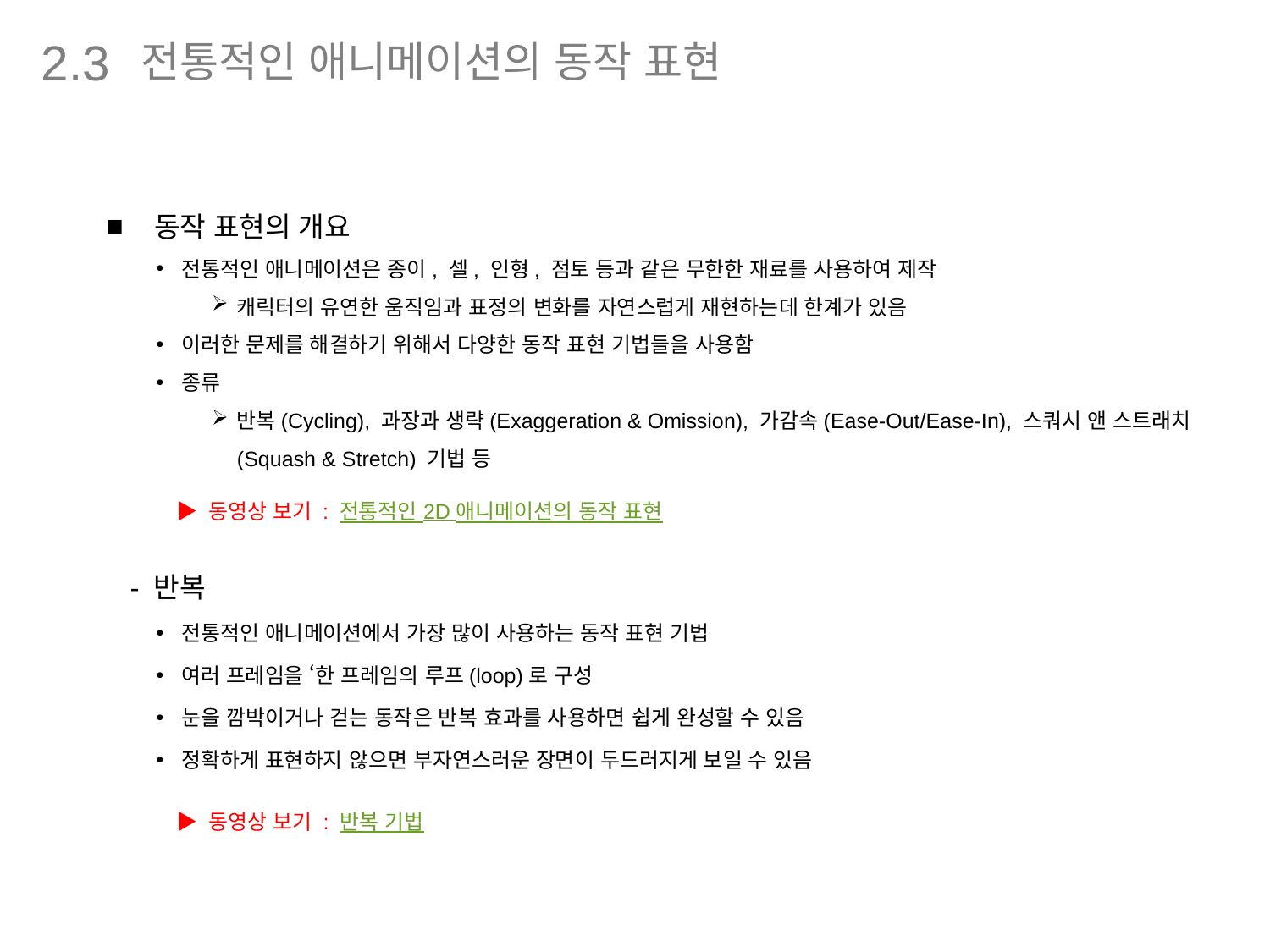

전통적인 애니메이션의 동작 표현
2.3
동작 표현의 개요
전통적인 애니메이션은 종이, 셀, 인형, 점토 등과 같은 무한한 재료를 사용하여 제작
캐릭터의 유연한 움직임과 표정의 변화를 자연스럽게 재현하는데 한계가 있음
이러한 문제를 해결하기 위해서 다양한 동작 표현 기법들을 사용함
종류
반복(Cycling), 과장과 생략(Exaggeration & Omission), 가감속(Ease-Out/Ease-In), 스쿼시 앤 스트래치(Squash & Stretch) 기법 등

   - 반복
전통적인 애니메이션에서 가장 많이 사용하는 동작 표현 기법
여러 프레임을 ‘한 프레임의 루프(loop)로 구성
눈을 깜박이거나 걷는 동작은 반복 효과를 사용하면 쉽게 완성할 수 있음
정확하게 표현하지 않으면 부자연스러운 장면이 두드러지게 보일 수 있음

▶ 동영상 보기 : 전통적인 2D 애니메이션의 동작 표현
▶ 동영상 보기 : 반복 기법